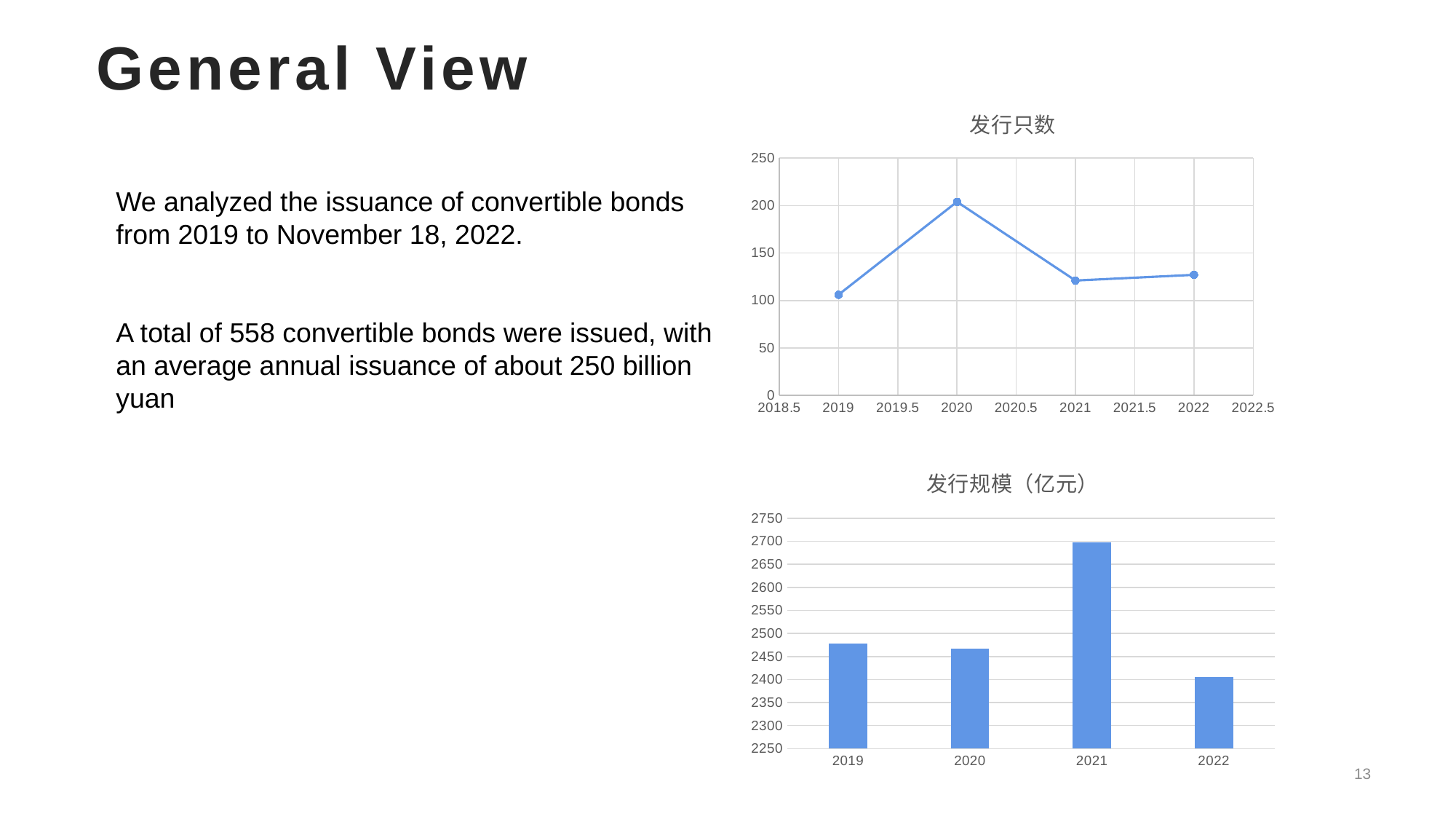

General View

### Chart:

| Category | 发行只数 |
|---|---|
We analyzed the issuance of convertible bonds from 2019 to November 18, 2022.

A total of 558 convertible bonds were issued, with an average annual issuance of about 250 billion yuan

### Chart: 发行规模（亿元）

| Category | 发行规模 |
|---|---|
| 2019 | 2477.81 |
| 2020 | 2466.81 |
| 2021 | 2697.81 |
| 2022 | 2405.78 |
13